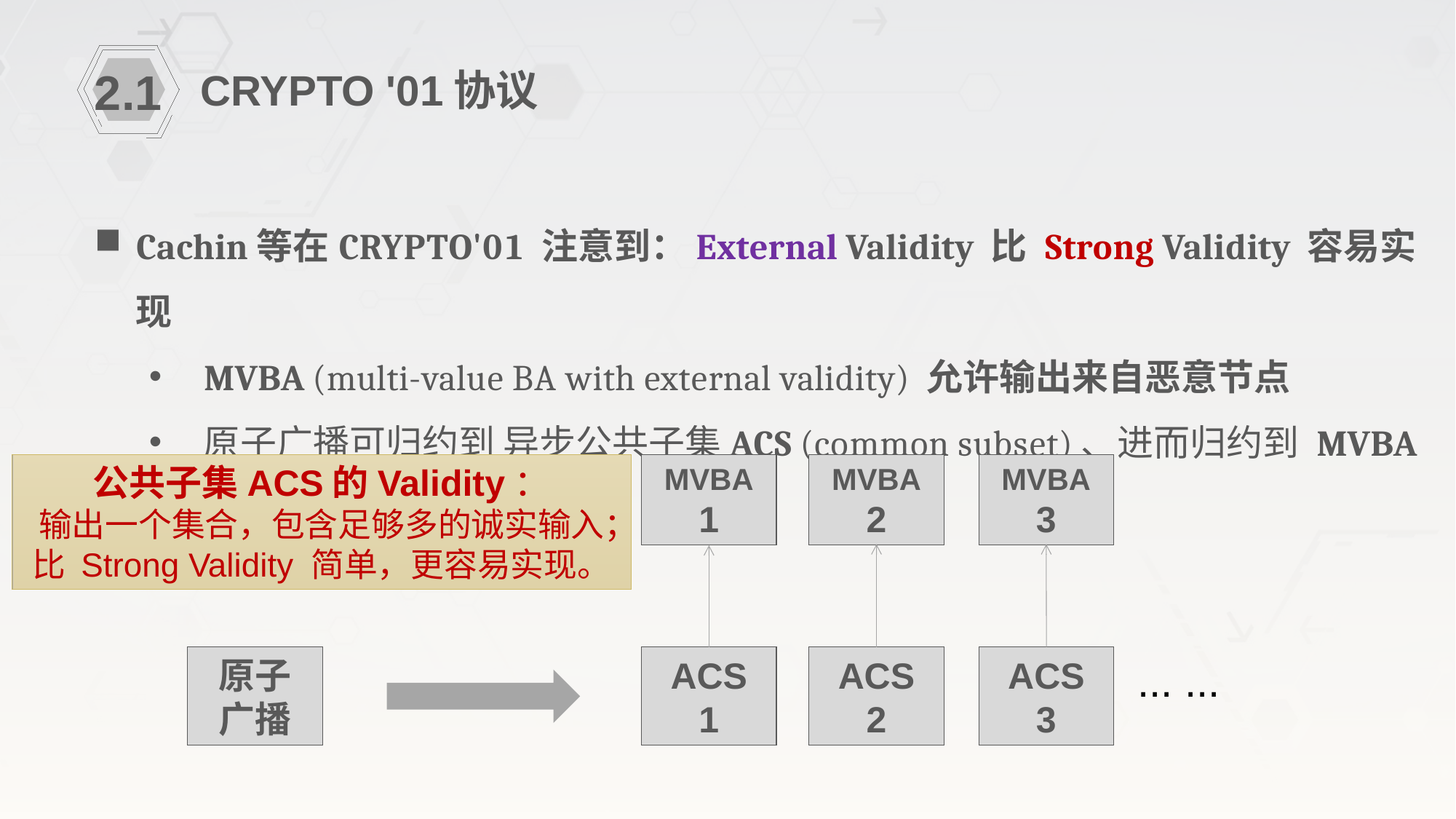

CRYPTO '01协议
2.1
Cachin等在CRYPTO'01 注意到：External Validity 比 Strong Validity 容易实现
MVBA (multi-value BA with external validity) 允许输出来自恶意节点
原子广播可归约到 异步公共子集ACS (common subset)、进而归约到 MVBA

MVBA
2
公共子集ACS的Validity：
输出一个集合，包含足够多的诚实输入；
比 Strong Validity 简单，更容易实现。
MVBA
1
MVBA
3
原子
广播
ACS
1
ACS
2
ACS
3
... ...